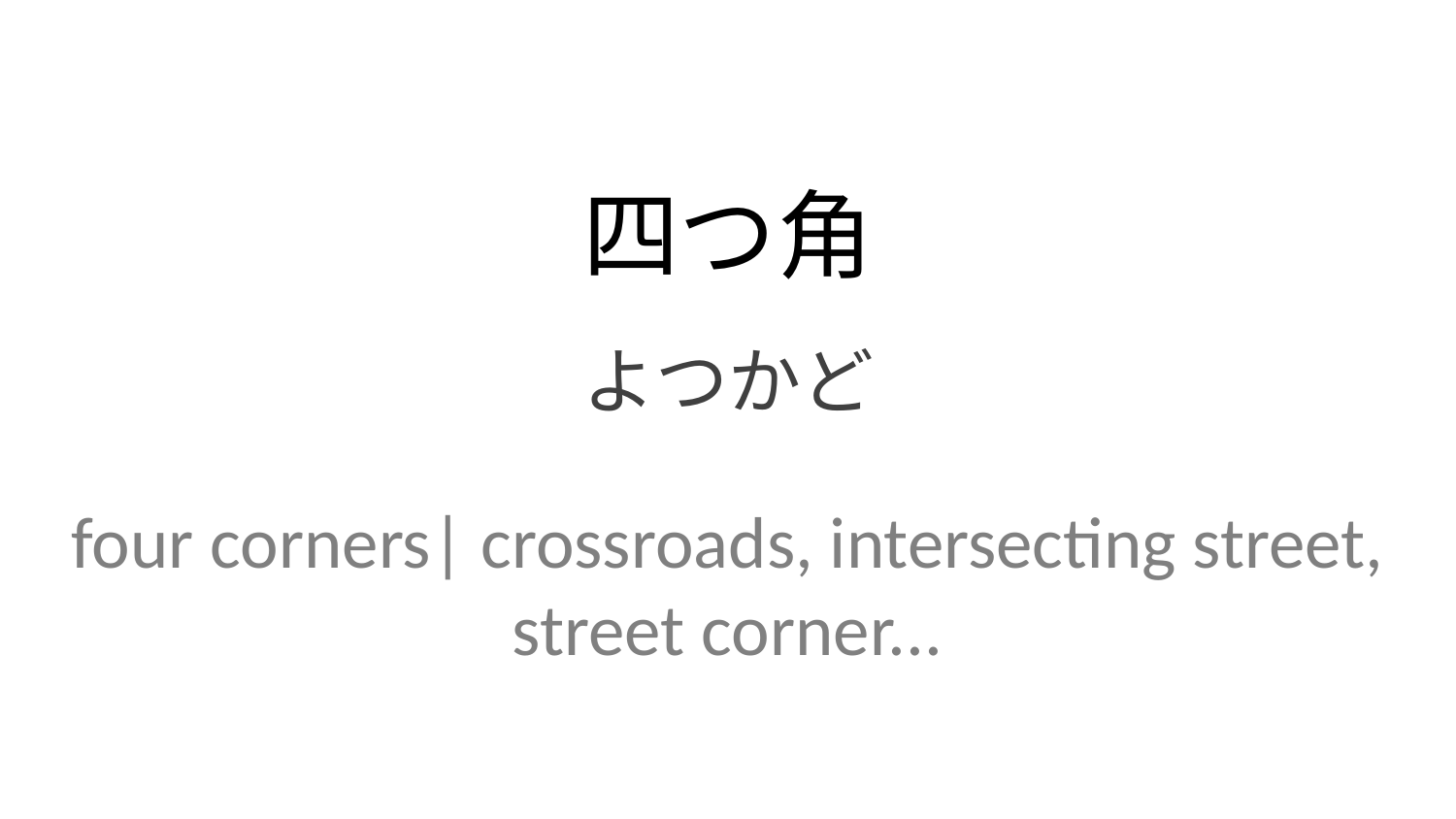

四つ角

よつかど
four corners| crossroads, intersecting street, street corner...